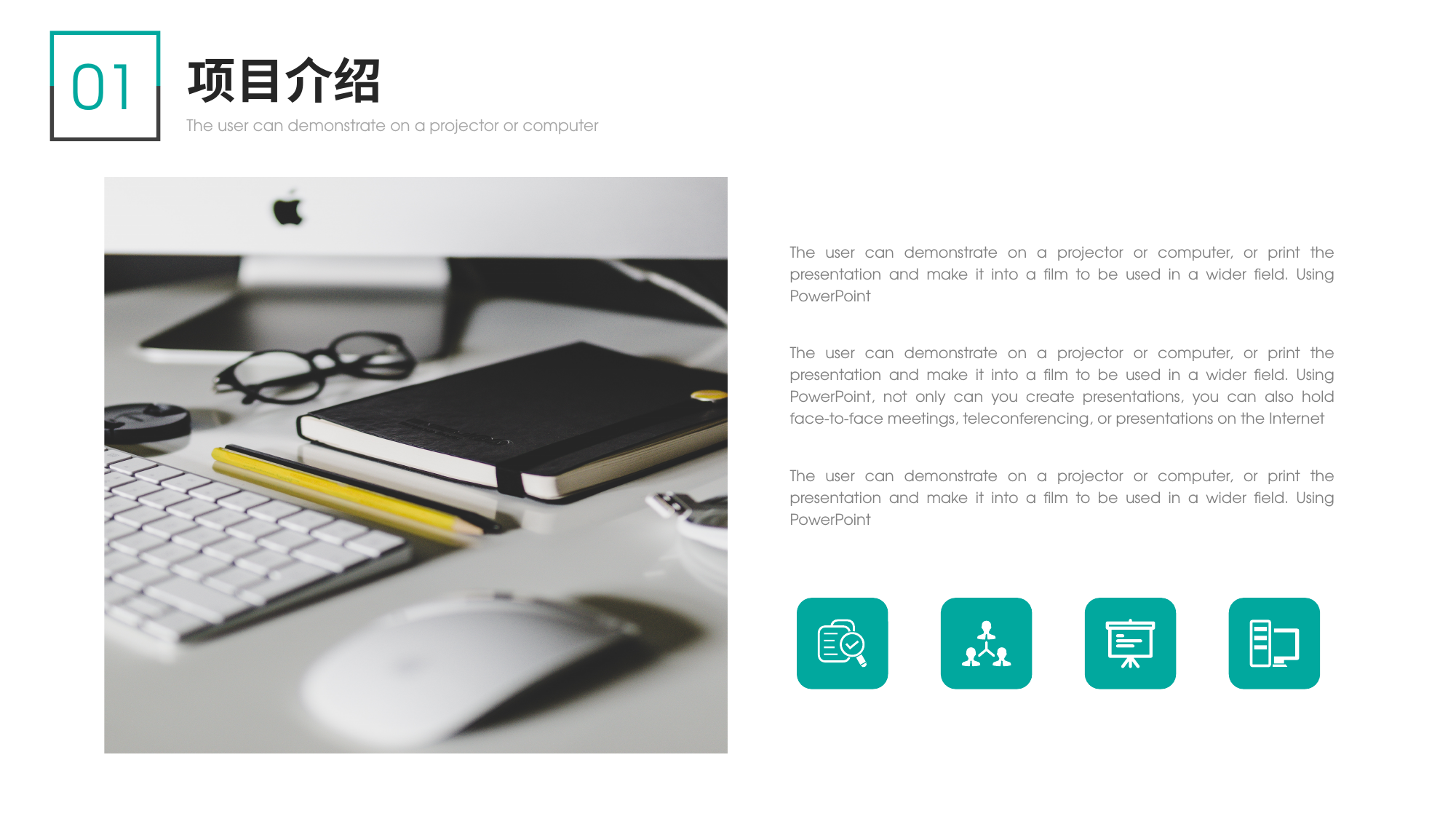

01
项目介绍
The user can demonstrate on a projector or computer

The user can demonstrate on a projector or computer, or print the presentation and make it into a film to be used in a wider field. Using PowerPoint
The user can demonstrate on a projector or computer, or print the presentation and make it into a film to be used in a wider field. Using PowerPoint, not only can you create presentations, you can also hold face-to-face meetings, teleconferencing, or presentations on the Internet
The user can demonstrate on a projector or computer, or print the presentation and make it into a film to be used in a wider field. Using PowerPoint